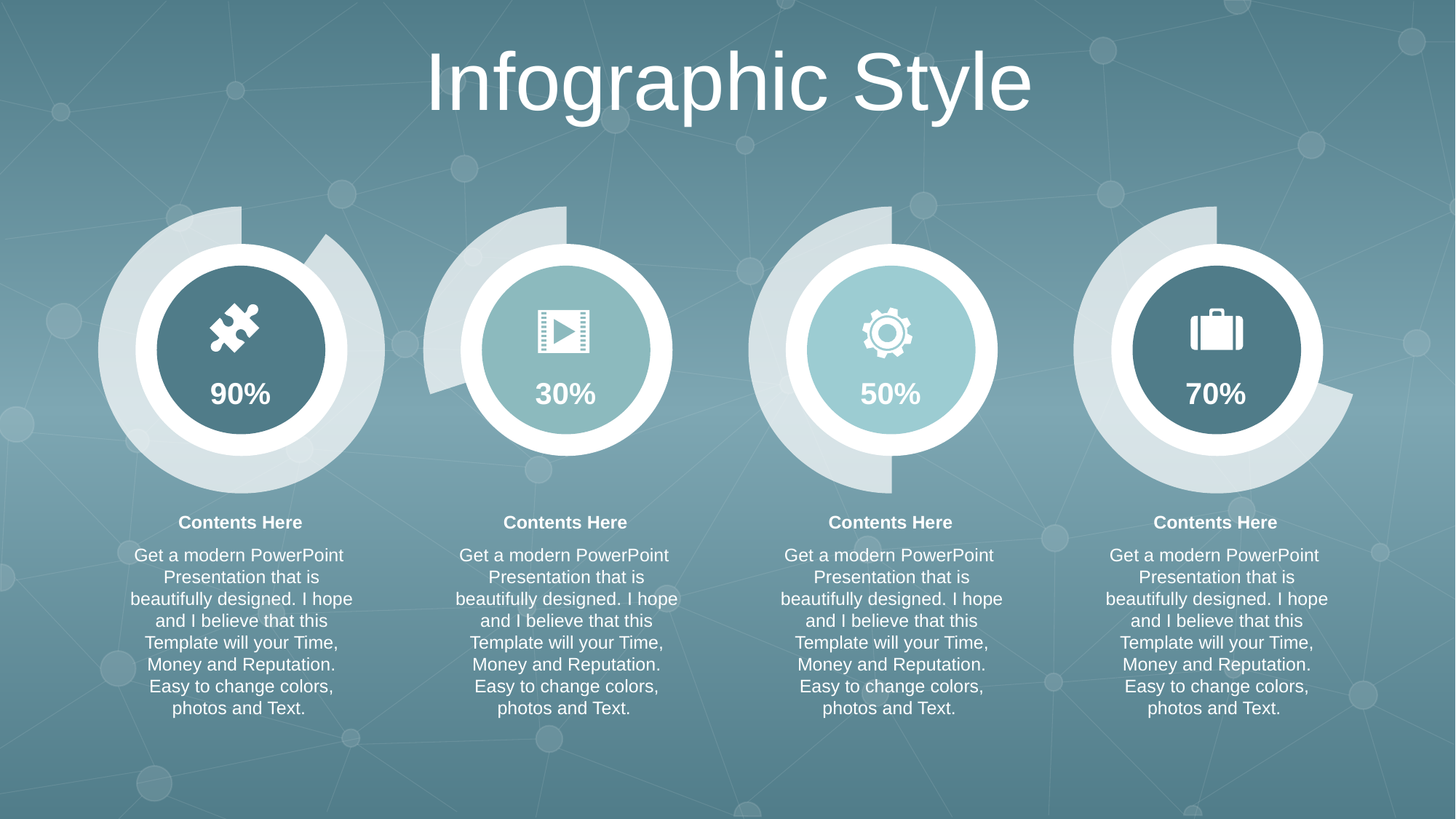

Infographic Style

### Chart

| Category | 판매 |
|---|---|
| 1분기 | 10.0 |
| 2분기 | 90.0 |

### Chart

| Category | 판매 |
|---|---|
| 1분기 | 70.0 |
| 2분기 | 30.0 |

### Chart

| Category | 판매 |
|---|---|
| 1분기 | 50.0 |
| 2분기 | 50.0 |

### Chart

| Category | 판매 |
|---|---|
| 1분기 | 30.0 |
| 2분기 | 70.0 |

90%
30%
50%
70%
Contents Here
Get a modern PowerPoint  Presentation that is beautifully designed. I hope and I believe that this Template will your Time, Money and Reputation. Easy to change colors, photos and Text.
Contents Here
Get a modern PowerPoint  Presentation that is beautifully designed. I hope and I believe that this Template will your Time, Money and Reputation. Easy to change colors, photos and Text.
Contents Here
Get a modern PowerPoint  Presentation that is beautifully designed. I hope and I believe that this Template will your Time, Money and Reputation. Easy to change colors, photos and Text.
Contents Here
Get a modern PowerPoint  Presentation that is beautifully designed. I hope and I believe that this Template will your Time, Money and Reputation. Easy to change colors, photos and Text.